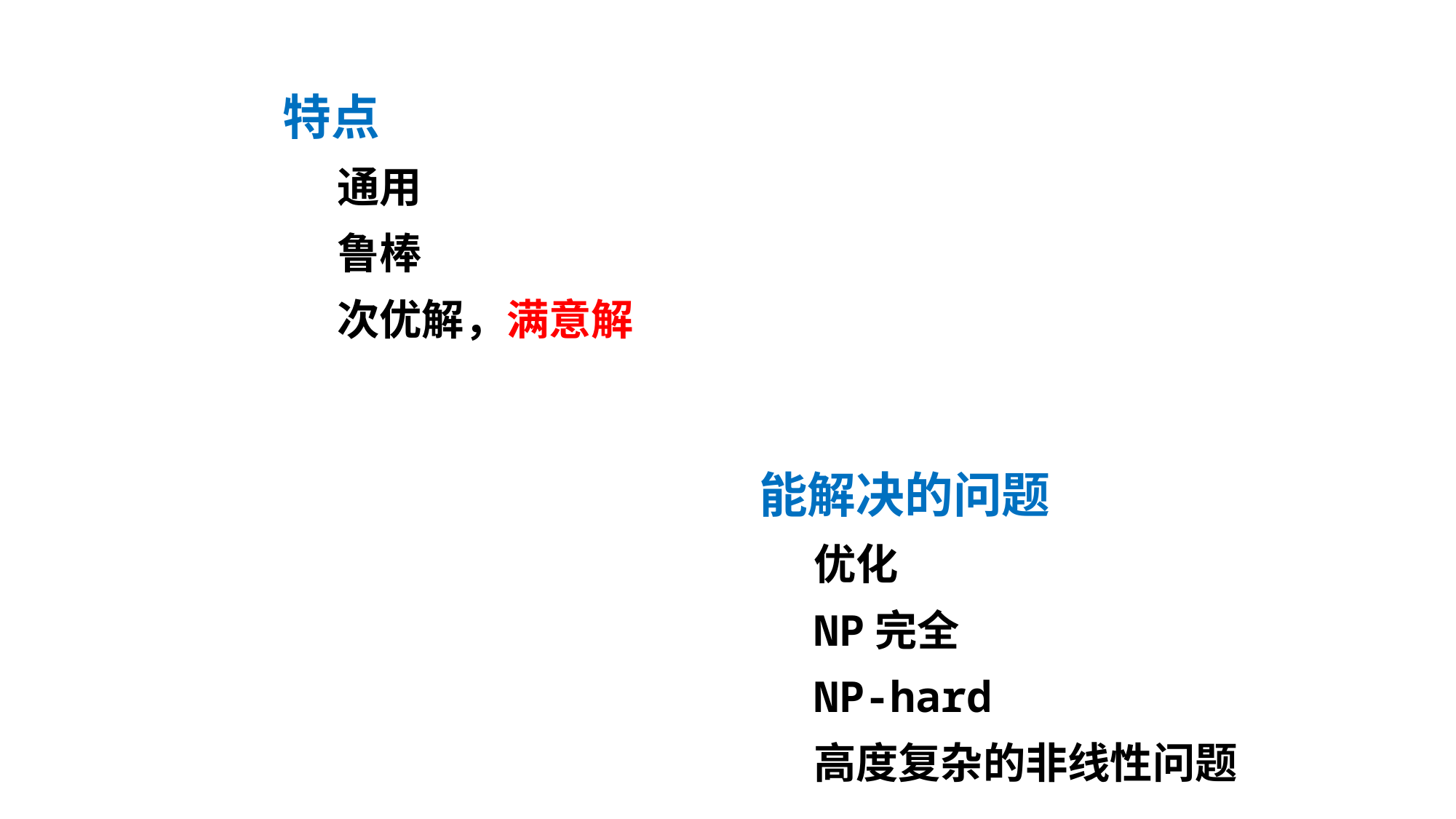

特点
通用
鲁棒
次优解，满意解
能解决的问题
优化
NP完全
NP-hard
高度复杂的非线性问题